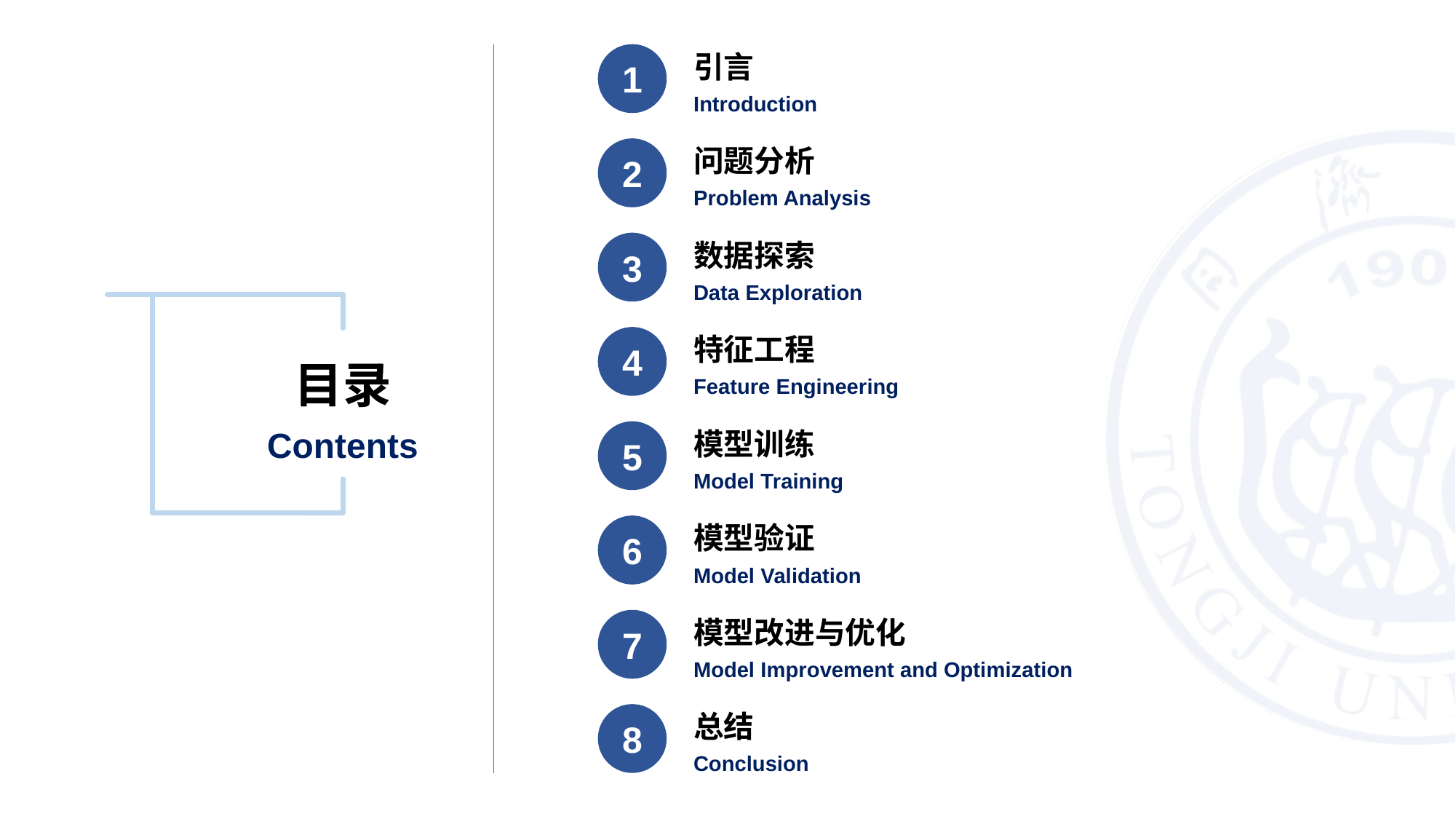

引言
Introduction
1
问题分析
Problem Analysis
2
数据探索
Data Exploration
3
特征工程
Feature Engineering
4
目录
Contents
模型训练
Model Training
5
模型验证
Model Validation
6
模型改进与优化
Model Improvement and Optimization
7
总结
Conclusion
8